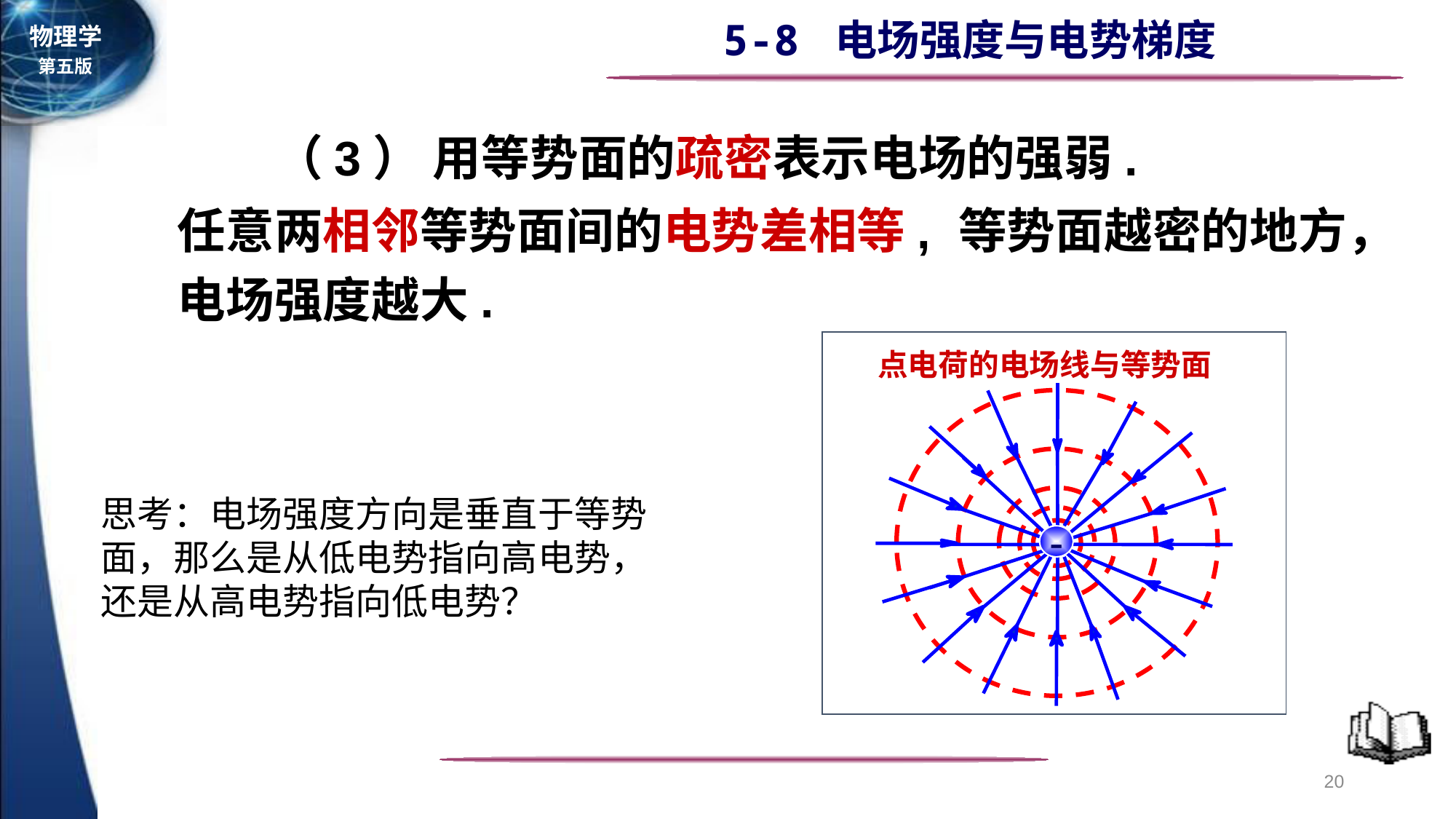

（3） 用等势面的疏密表示电场的强弱.
任意两相邻等势面间的电势差相等, 　等势面越密的地方，电场强度越大.

点电荷的电场线与等势面

-

思考：电场强度方向是垂直于等势面，那么是从低电势指向高电势，还是从高电势指向低电势？
20